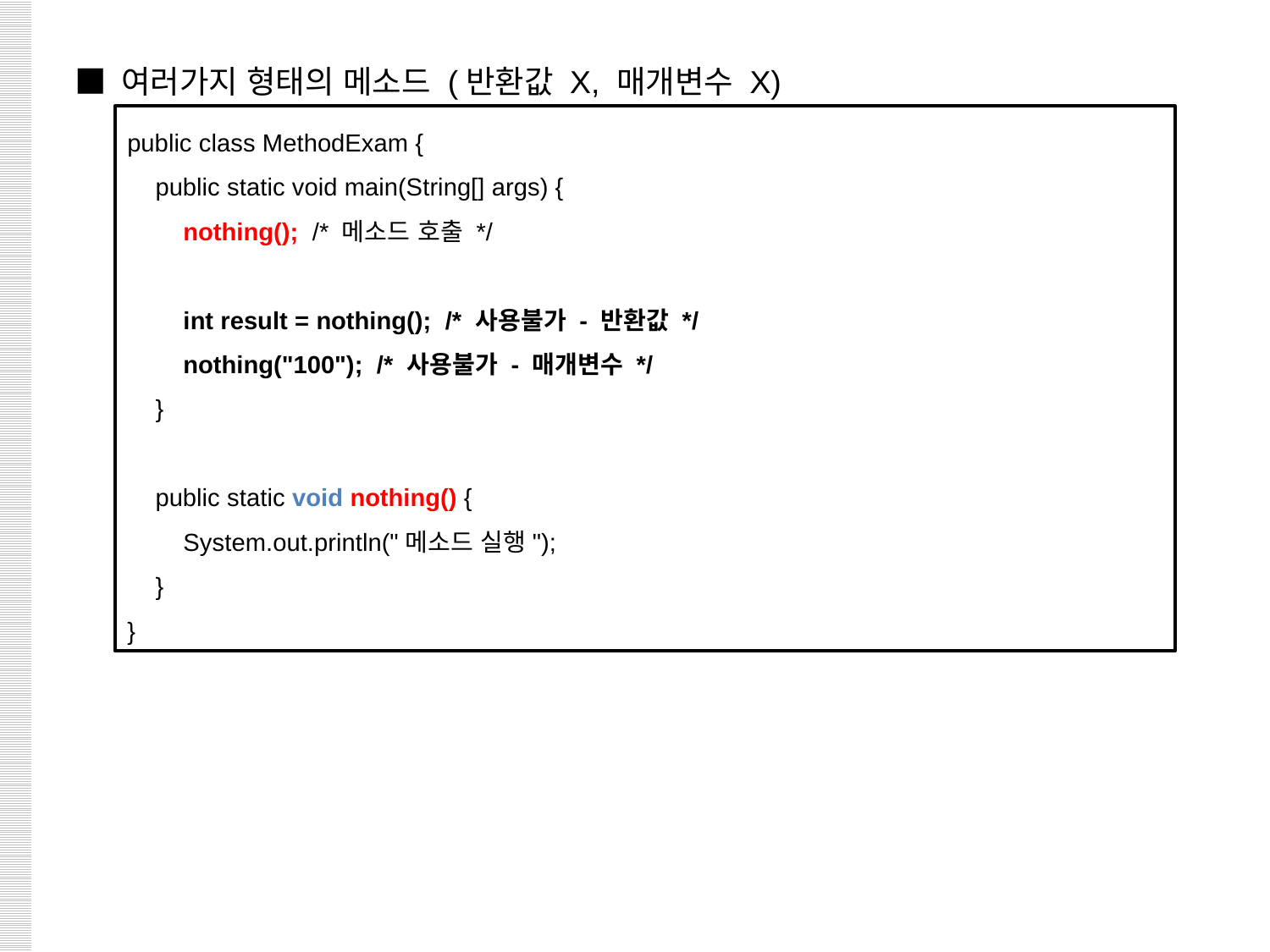

■ 여러가지 형태의 메소드 (반환값 X, 매개변수 X)
public class MethodExam {
    public static void main(String[] args) {
        nothing();  /* 메소드 호출 */

        int result = nothing();  /* 사용불가 - 반환값 */
        nothing("100");  /* 사용불가 - 매개변수 */
    }

    public static void nothing() {
        System.out.println("메소드 실행");
    }
}